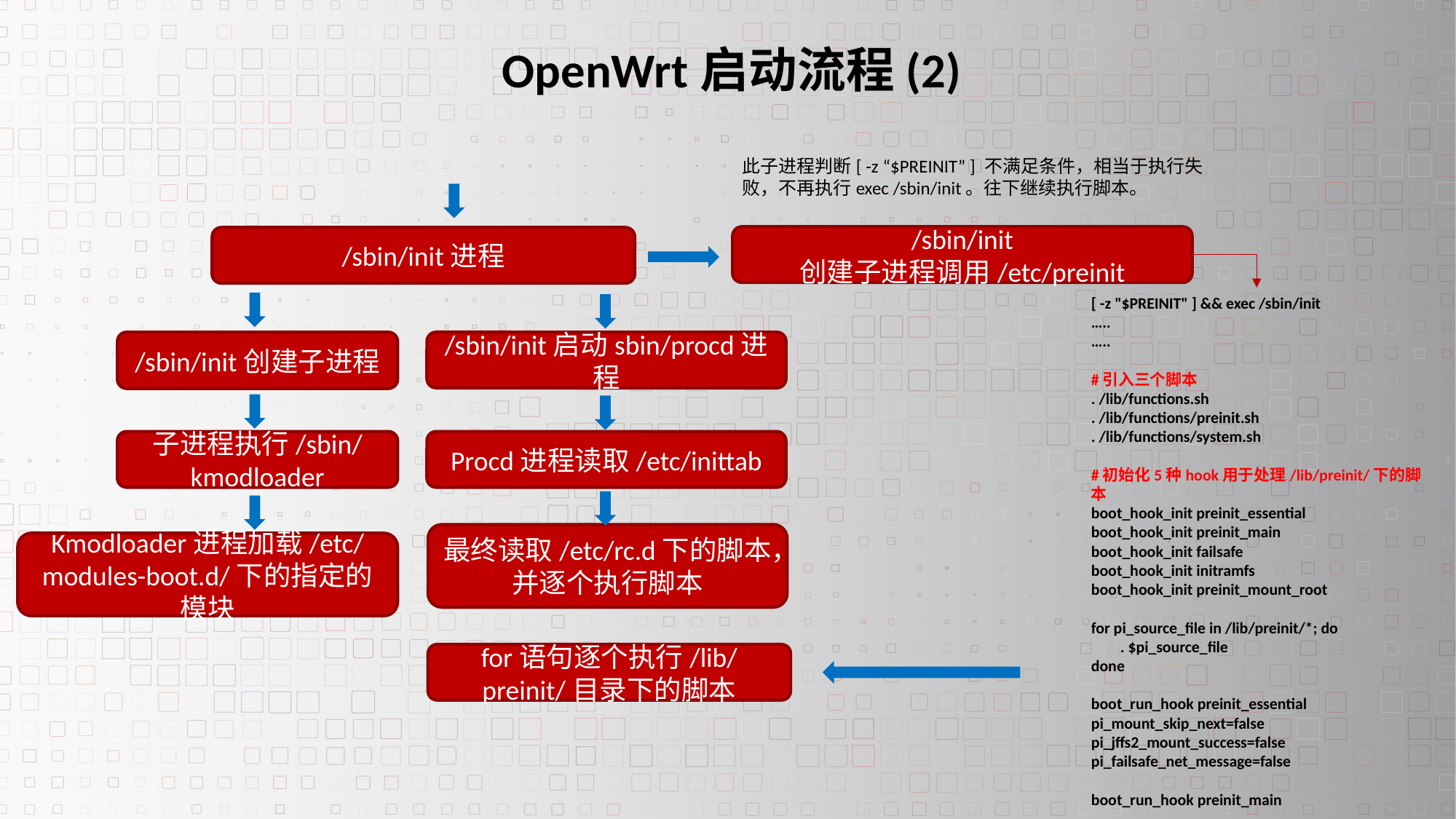

OpenWrt启动流程(2)
此子进程判断[ -z “$PREINIT” ] 不满足条件，相当于执行失败，不再执行exec /sbin/init。往下继续执行脚本。

/sbin/init 创建子进程调用/etc/preinit
/sbin/init进程
[ -z "$PREINIT" ] && exec /sbin/init
…..
…..

#引入三个脚本
. /lib/functions.sh
. /lib/functions/preinit.sh
. /lib/functions/system.sh

#初始化5种hook用于处理/lib/preinit/下的脚本
boot_hook_init preinit_essential
boot_hook_init preinit_main
boot_hook_init failsafe
boot_hook_init initramfs
boot_hook_init preinit_mount_root

for pi_source_file in /lib/preinit/*; do
        . $pi_source_file
done

boot_run_hook preinit_essential
pi_mount_skip_next=false
pi_jffs2_mount_success=false
pi_failsafe_net_message=false

boot_run_hook preinit_main

/sbin/init创建子进程
/sbin/init启动sbin/procd进程

子进程执行/sbin/kmodloader
Procd进程读取/etc/inittab

最终读取/etc/rc.d下的脚本，并逐个执行脚本
Kmodloader进程加载/etc/modules-boot.d/下的指定的模块

for语句逐个执行/lib/preinit/目录下的脚本